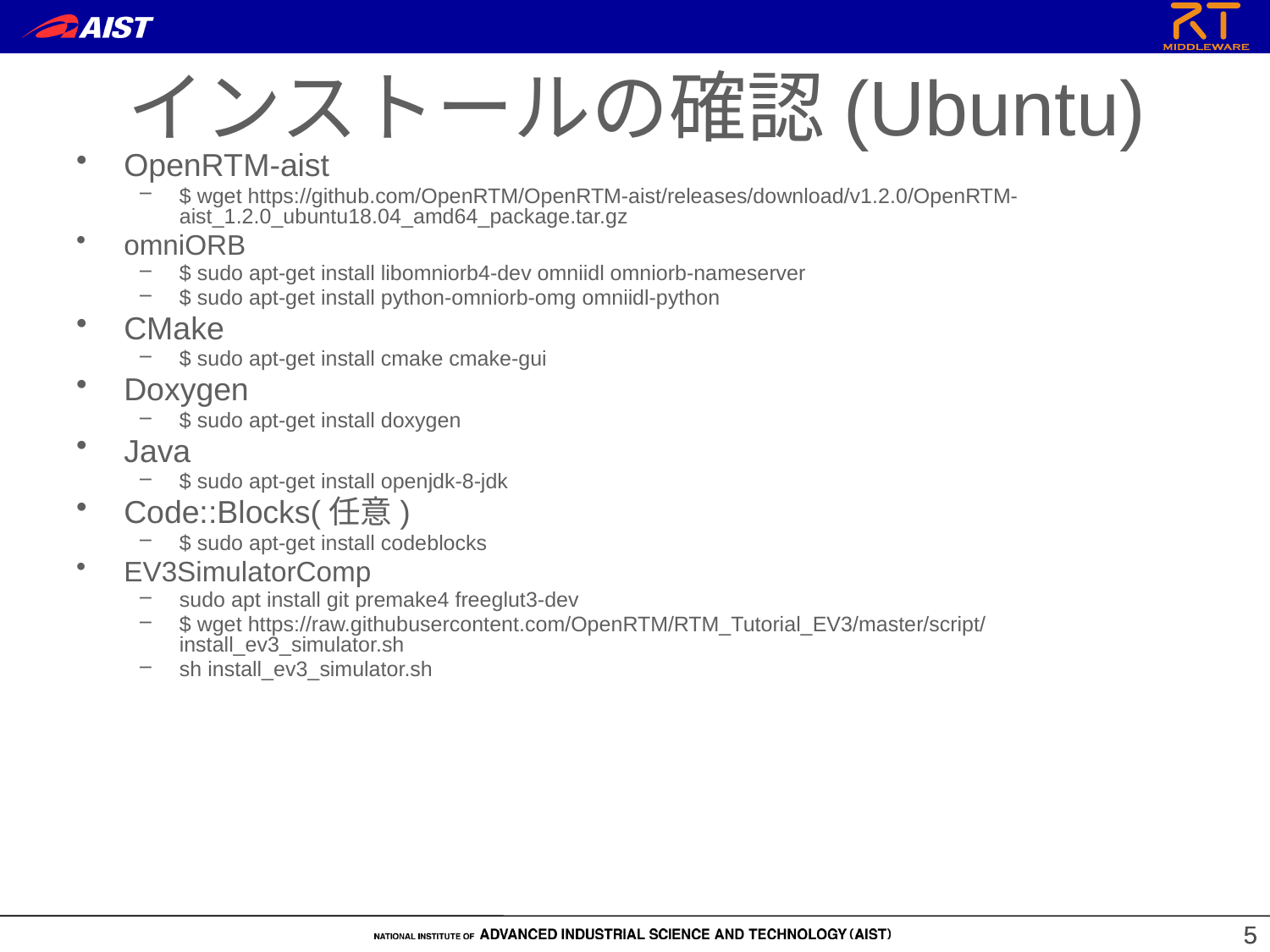

インストールの確認(Ubuntu)
OpenRTM-aist
$ wget https://github.com/OpenRTM/OpenRTM-aist/releases/download/v1.2.0/OpenRTM-aist_1.2.0_ubuntu18.04_amd64_package.tar.gz
omniORB
$ sudo apt-get install libomniorb4-dev omniidl omniorb-nameserver
$ sudo apt-get install python-omniorb-omg omniidl-python
CMake
$ sudo apt-get install cmake cmake-gui
Doxygen
$ sudo apt-get install doxygen
Java
$ sudo apt-get install openjdk-8-jdk
Code::Blocks(任意)
$ sudo apt-get install codeblocks
EV3SimulatorComp
sudo apt install git premake4 freeglut3-dev
$ wget https://raw.githubusercontent.com/OpenRTM/RTM_Tutorial_EV3/master/script/install_ev3_simulator.sh
sh install_ev3_simulator.sh
5
5